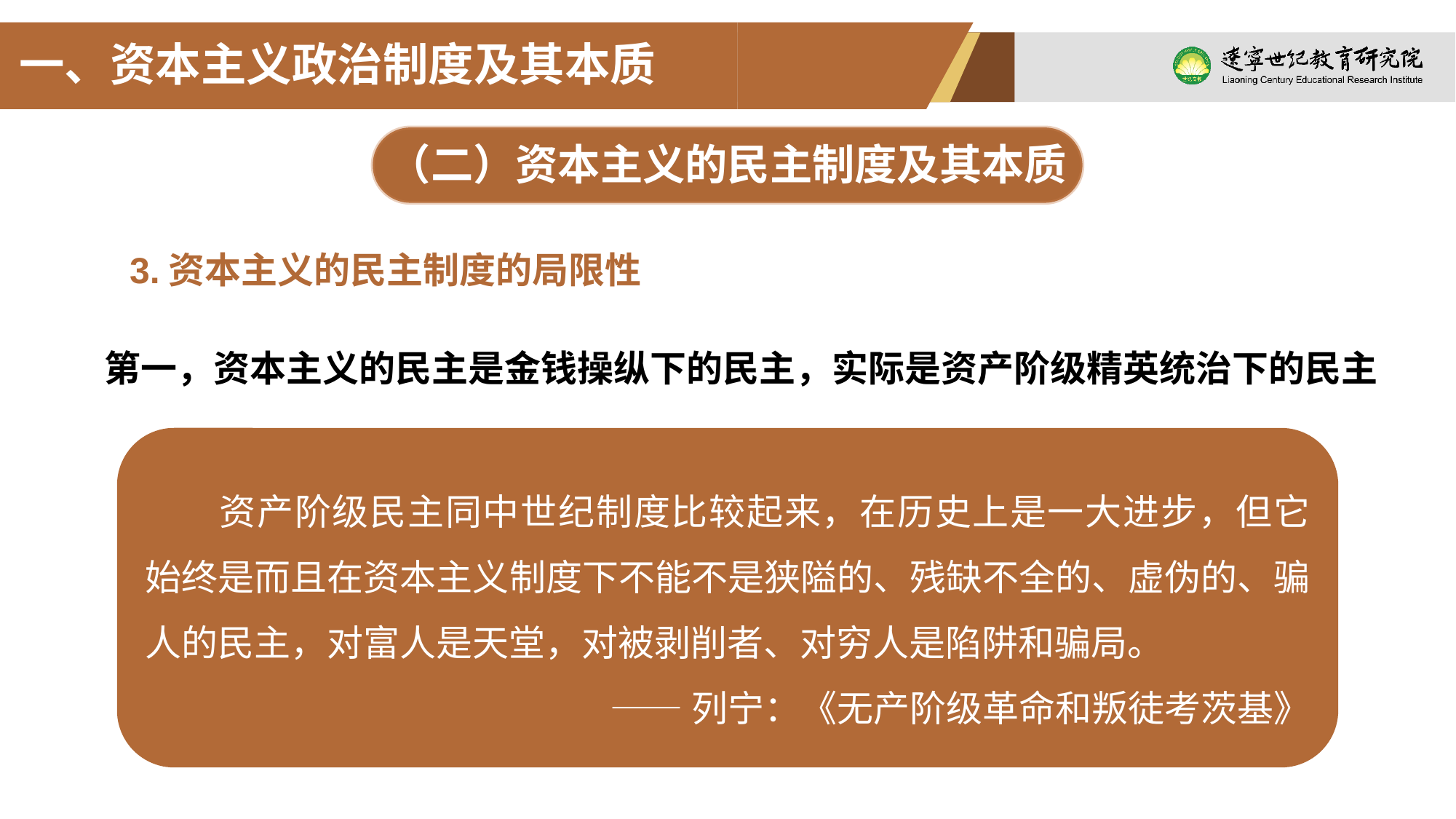

一、资本主义政治制度及其本质
（二）资本主义的民主制度及其本质
3.资本主义的民主制度的局限性
第一，资本主义的民主是金钱操纵下的民主，实际是资产阶级精英统治下的民主
资产阶级民主同中世纪制度比较起来，在历史上是一大进步，但它始终是而且在资本主义制度下不能不是狭隘的、残缺不全的、虚伪的、骗人的民主，对富人是天堂，对被剥削者、对穷人是陷阱和骗局。
——列宁：《无产阶级革命和叛徒考茨基》